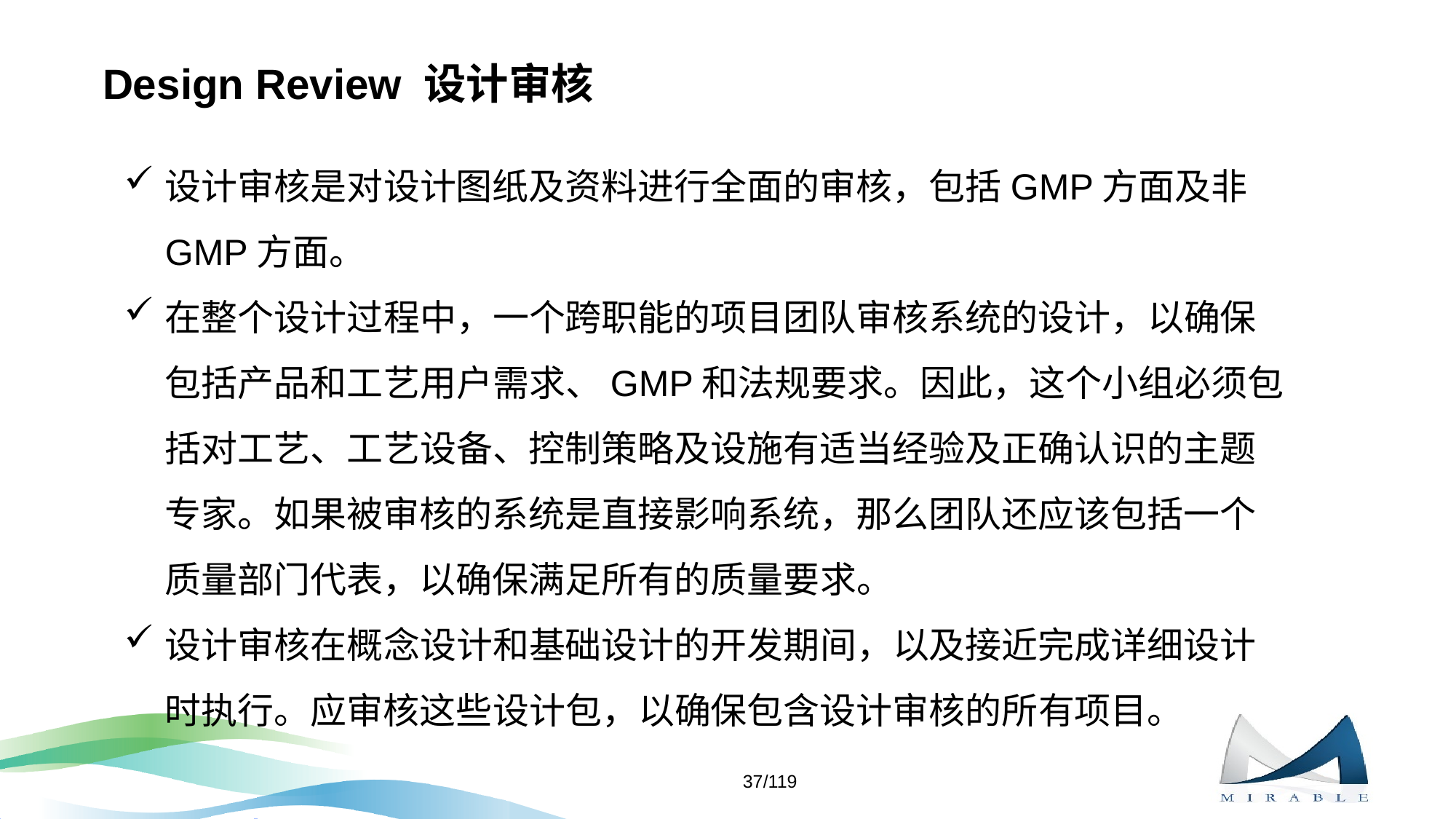

# Design Review 设计审核
设计审核是对设计图纸及资料进行全面的审核，包括GMP方面及非GMP方面。
在整个设计过程中，一个跨职能的项目团队审核系统的设计，以确保包括产品和工艺用户需求、GMP和法规要求。因此，这个小组必须包括对工艺、工艺设备、控制策略及设施有适当经验及正确认识的主题专家。如果被审核的系统是直接影响系统，那么团队还应该包括一个质量部门代表，以确保满足所有的质量要求。
设计审核在概念设计和基础设计的开发期间，以及接近完成详细设计时执行。应审核这些设计包，以确保包含设计审核的所有项目。
37/119